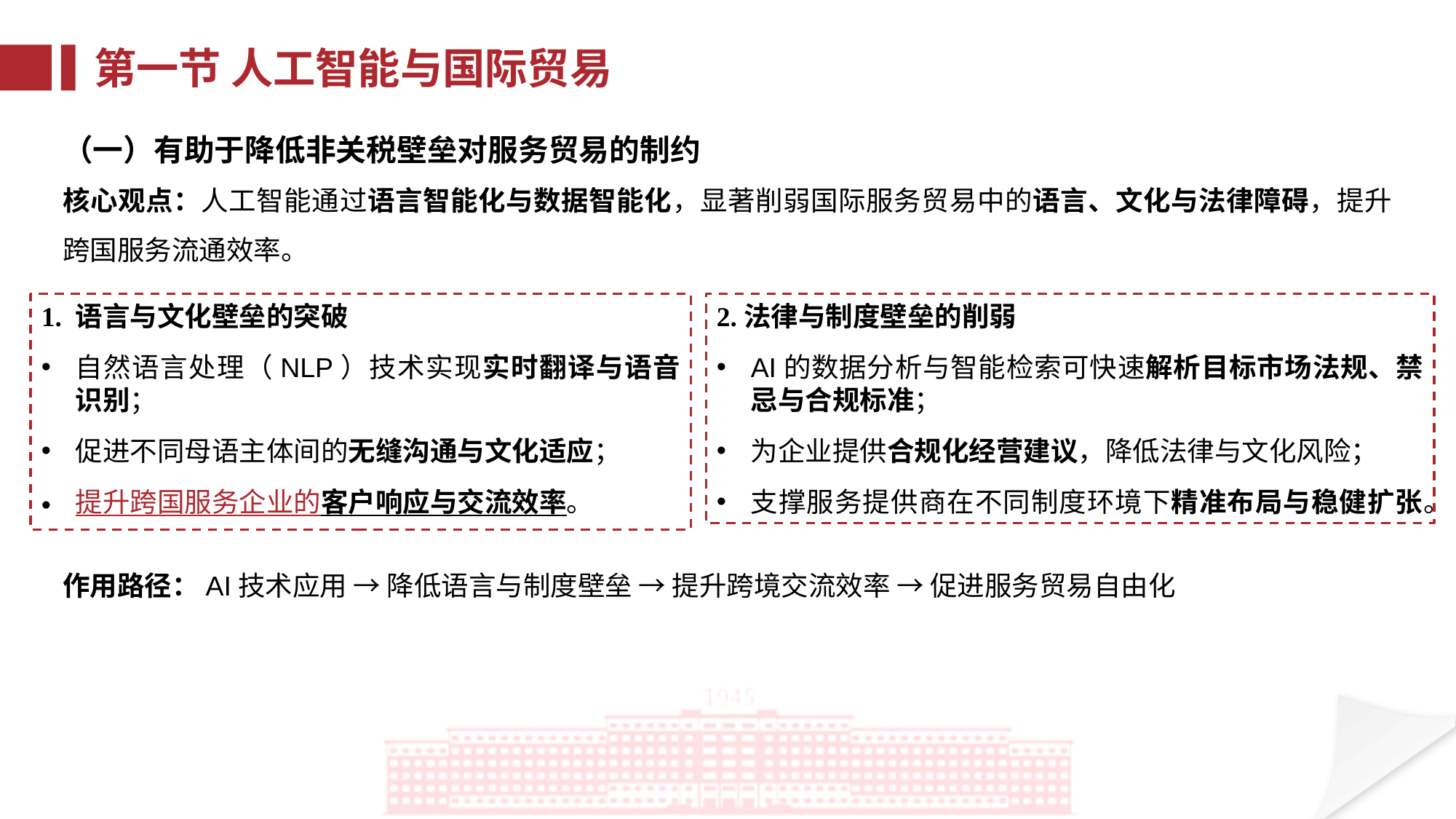

第一节 人工智能与国际贸易
（一）有助于降低非关税壁垒对服务贸易的制约
核心观点：人工智能通过语言智能化与数据智能化，显著削弱国际服务贸易中的语言、文化与法律障碍，提升跨国服务流通效率。
2.法律与制度壁垒的削弱
AI的数据分析与智能检索可快速解析目标市场法规、禁忌与合规标准；
为企业提供合规化经营建议，降低法律与文化风险；
支撑服务提供商在不同制度环境下精准布局与稳健扩张。
1. 语言与文化壁垒的突破
自然语言处理（NLP）技术实现实时翻译与语音识别；
促进不同母语主体间的无缝沟通与文化适应；
提升跨国服务企业的客户响应与交流效率。
作用路径：AI技术应用 → 降低语言与制度壁垒 → 提升跨境交流效率 → 促进服务贸易自由化